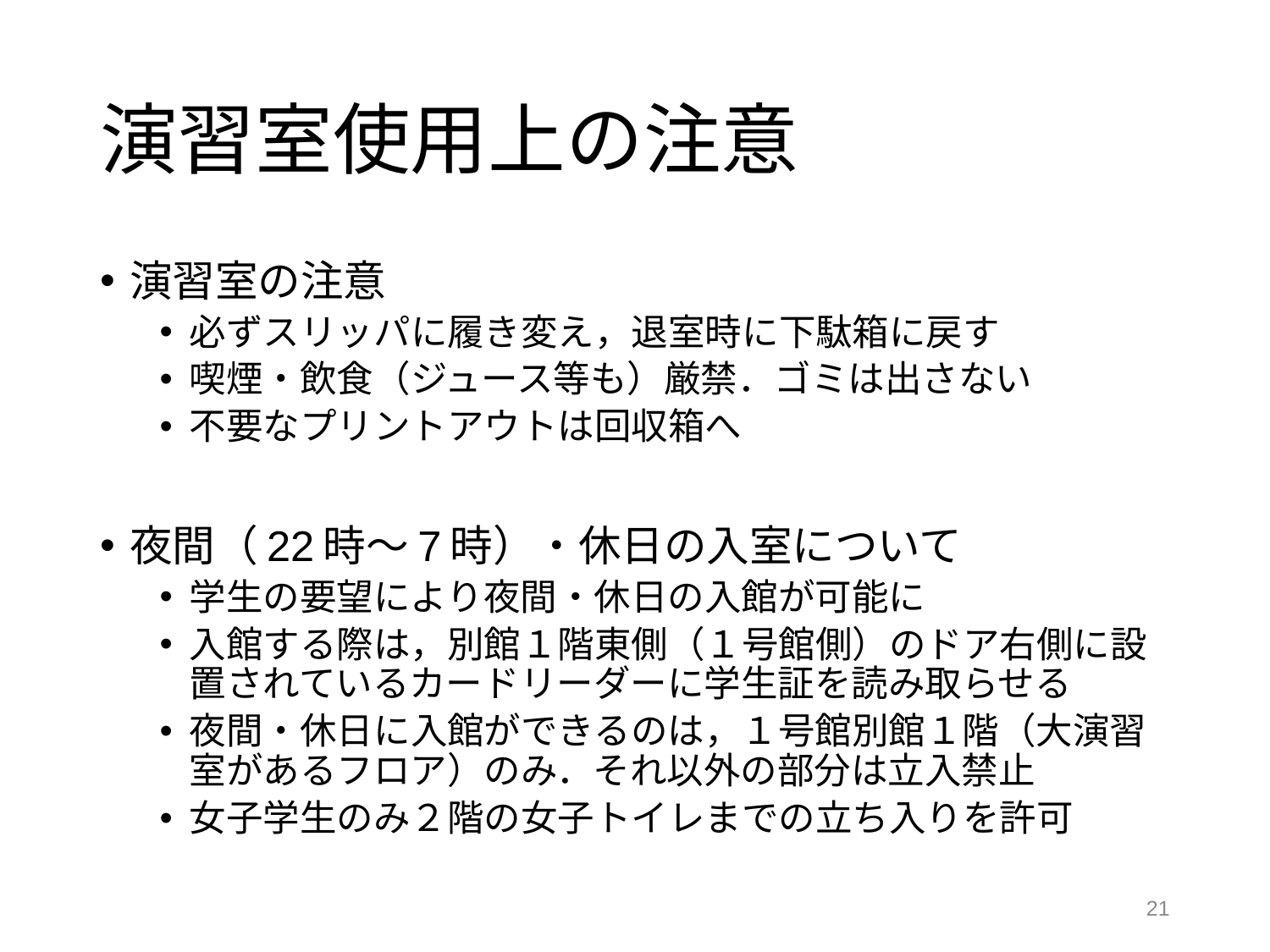

# 演習室使用上の注意
演習室の注意
必ずスリッパに履き変え，退室時に下駄箱に戻す
喫煙・飲食（ジュース等も）厳禁．ゴミは出さない
不要なプリントアウトは回収箱へ

夜間（22時～7時）・休日の入室について
学生の要望により夜間・休日の入館が可能に
入館する際は，別館１階東側（１号館側）のドア右側に設置されているカードリーダーに学生証を読み取らせる
夜間・休日に入館ができるのは，１号館別館１階（大演習室があるフロア）のみ．それ以外の部分は立入禁止
女子学生のみ２階の女子トイレまでの立ち入りを許可
21